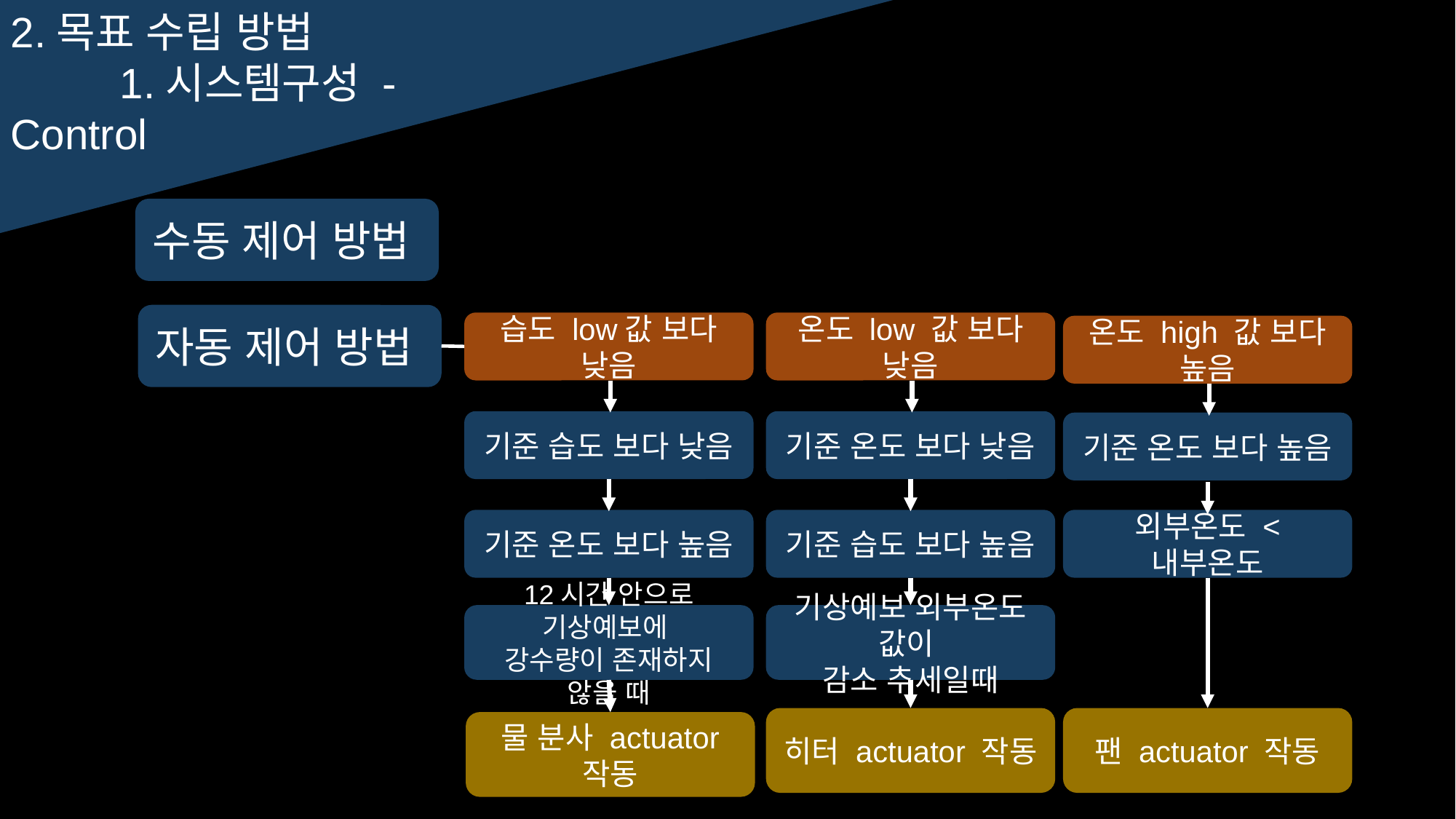

2.목표 수립 방법
	1.시스템구성 -Control
수동 제어 방법
자동 제어 방법
습도 low값 보다 낮음
온도 low 값 보다 낮음
온도 high 값 보다 높음
기준 습도 보다 낮음
기준 온도 보다 낮음
기준 온도 보다 높음
기준 온도 보다 높음
기준 습도 보다 높음
외부온도 < 내부온도
12시간 안으로 기상예보에
강수량이 존재하지 않을 때
기상예보 외부온도 값이
감소 추세일때
팬 actuator 작동
히터 actuator 작동
물 분사 actuator 작동